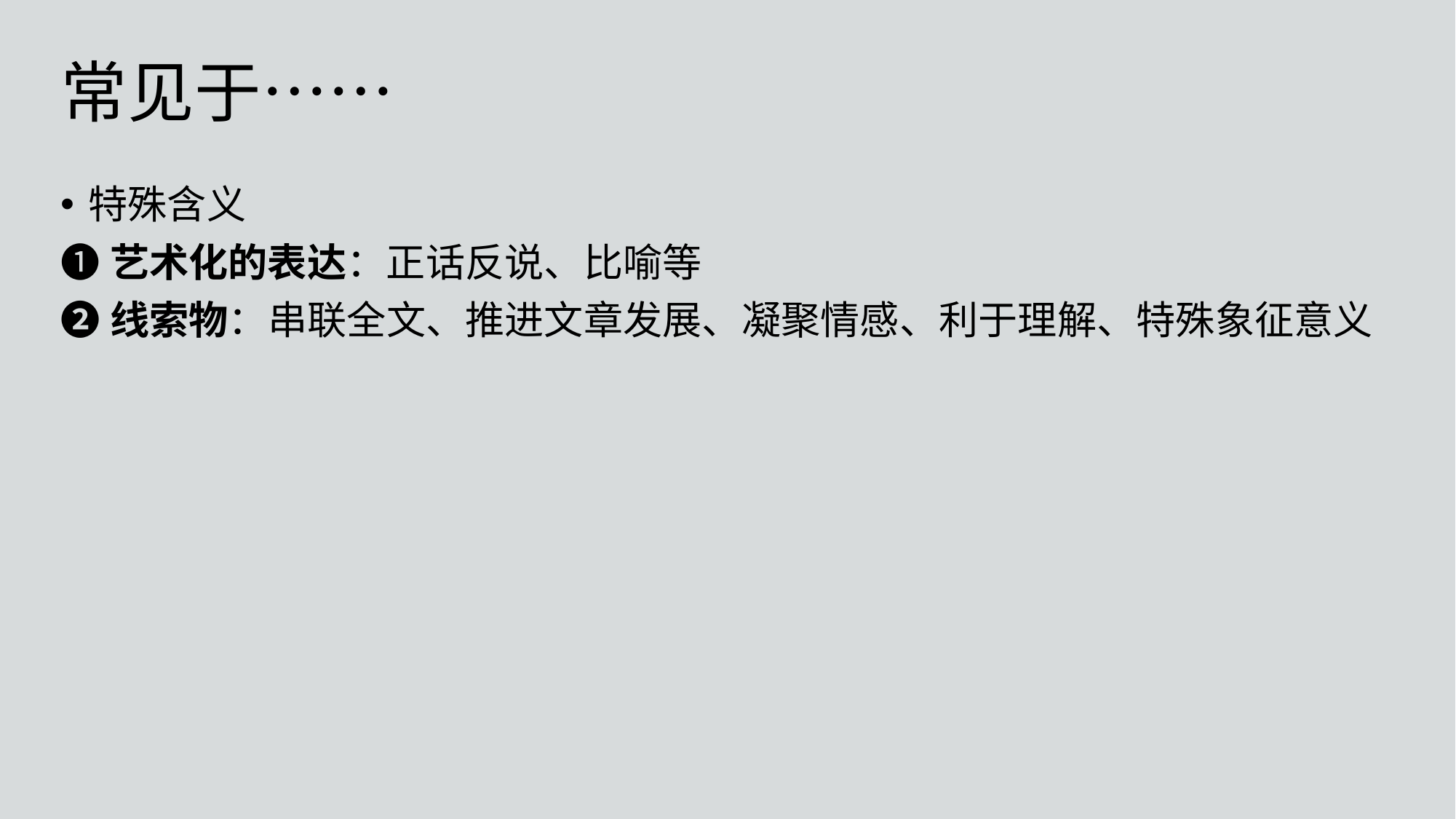

常见于……
特殊含义
❶艺术化的表达：正话反说、比喻等
❷线索物：串联全文、推进文章发展、凝聚情感、利于理解、特殊象征意义